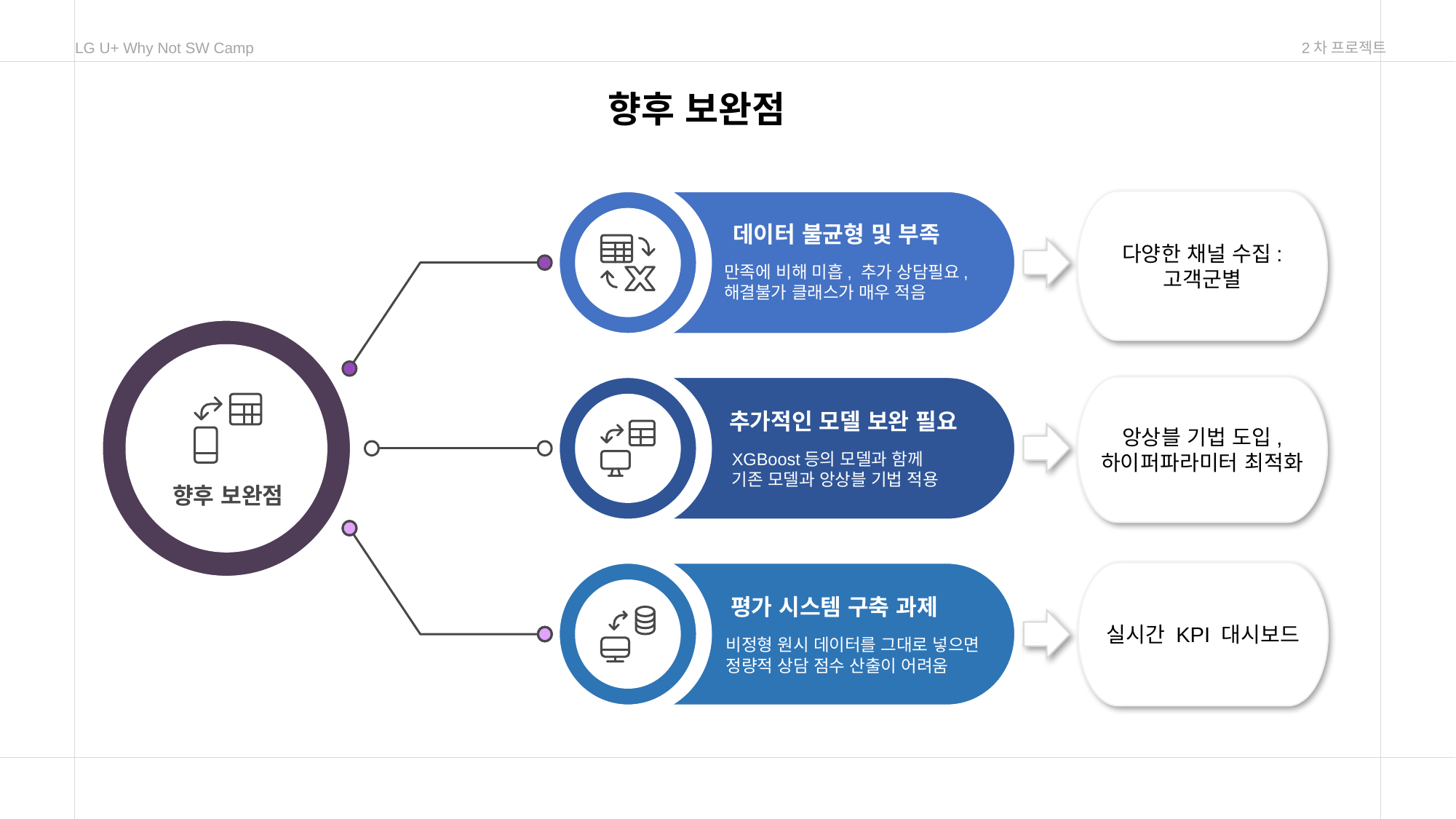

LG U+ Why Not SW Camp
2차 프로젝트
향후 보완점

데이터 불균형 및 부족

만족에 비해 미흡, 추가 상담필요,
해결불가 클래스가 매우 적음

추가적인 모델 보완 필요

XGBoost등의 모델과 함께
기존 모델과 앙상블 기법 적용

향후 보완점

평가 시스템 구축 과제

비정형 원시 데이터를 그대로 넣으면
정량적 상담 점수 산출이 어려움

다양한 채널 수집:
고객군별

앙상블 기법 도입,
하이퍼파라미터 최적화

실시간 KPI 대시보드